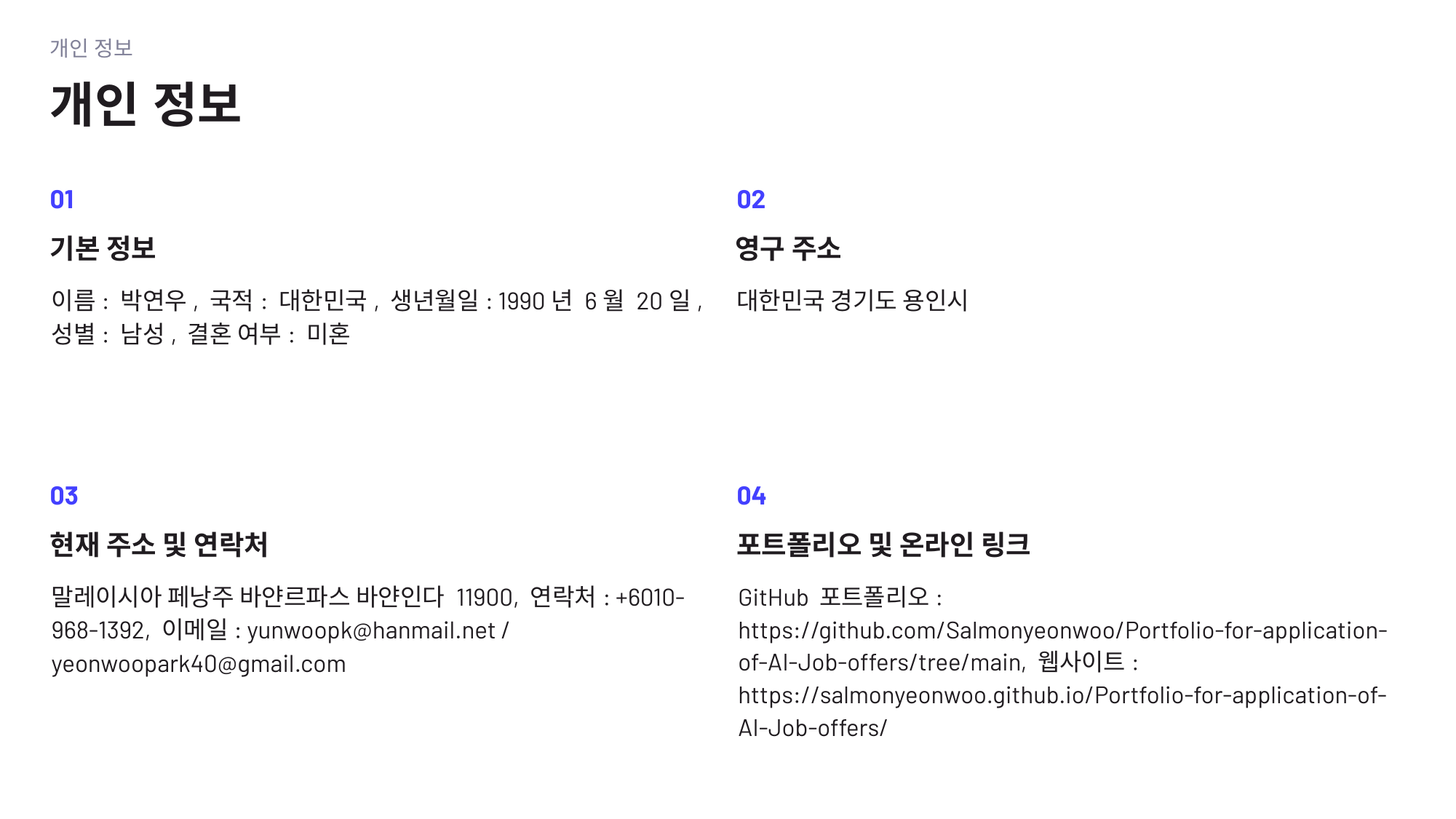

개인 정보
# 개인 정보
01
02
기본 정보
영구 주소
이름: 박연우, 국적: 대한민국, 생년월일: 1990년 6월 20일, 성별: 남성, 결혼 여부: 미혼
대한민국 경기도 용인시
03
04
현재 주소 및 연락처
포트폴리오 및 온라인 링크
말레이시아 페낭주 바얀르파스 바얀인다 11900, 연락처: +6010-968-1392, 이메일: yunwoopk@hanmail.net / yeonwoopark40@gmail.com
GitHub 포트폴리오: https://github.com/Salmonyeonwoo/Portfolio-for-application-of-AI-Job-offers/tree/main, 웹사이트: https://salmonyeonwoo.github.io/Portfolio-for-application-of-AI-Job-offers/